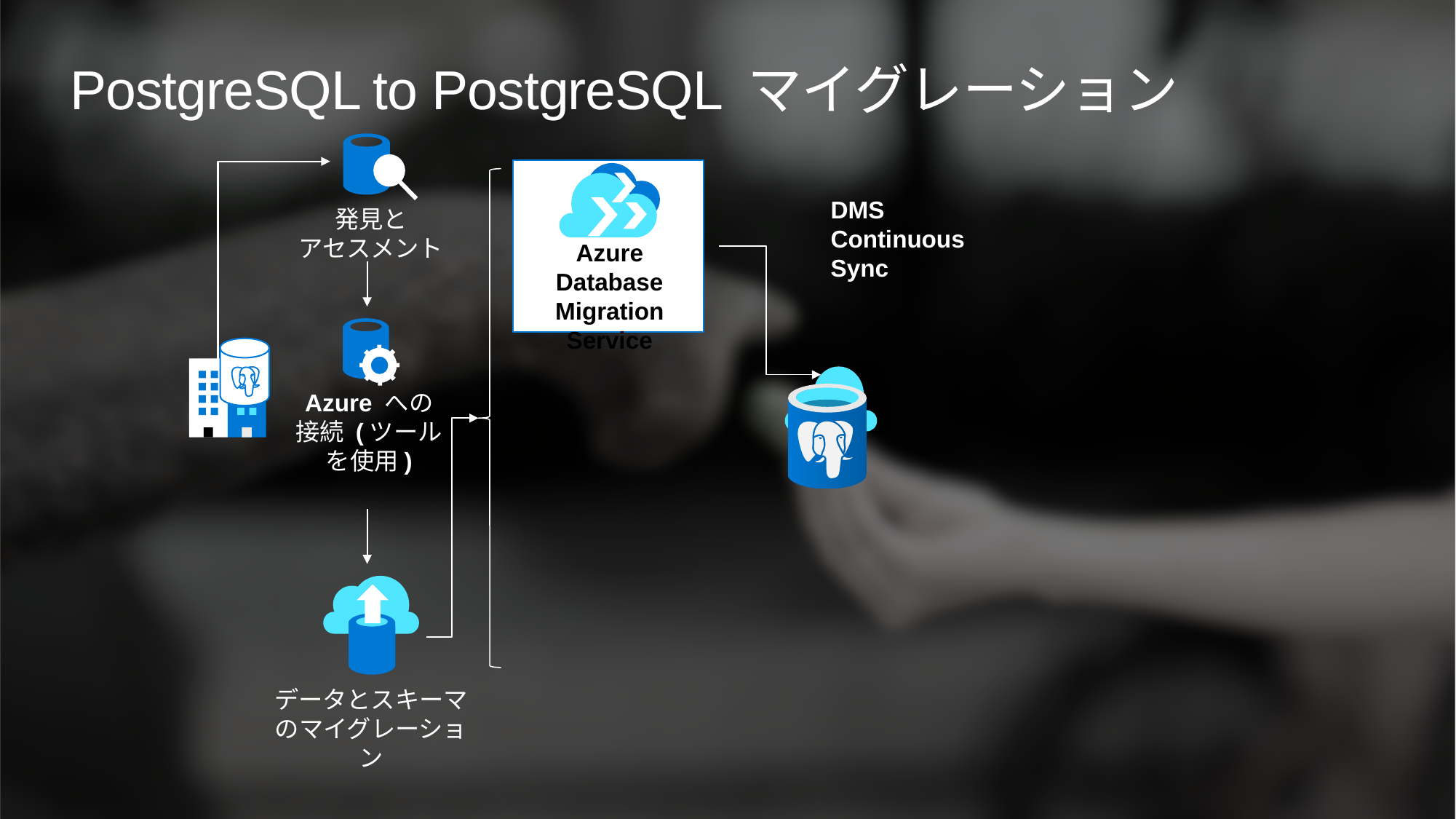

# PostgreSQL to PostgreSQL マイグレーション

DMS Continuous Sync
発見と
アセスメント
Azure Database Migration Service

Azure への接続 (ツールを使用)

データとスキーマのマイグレーション